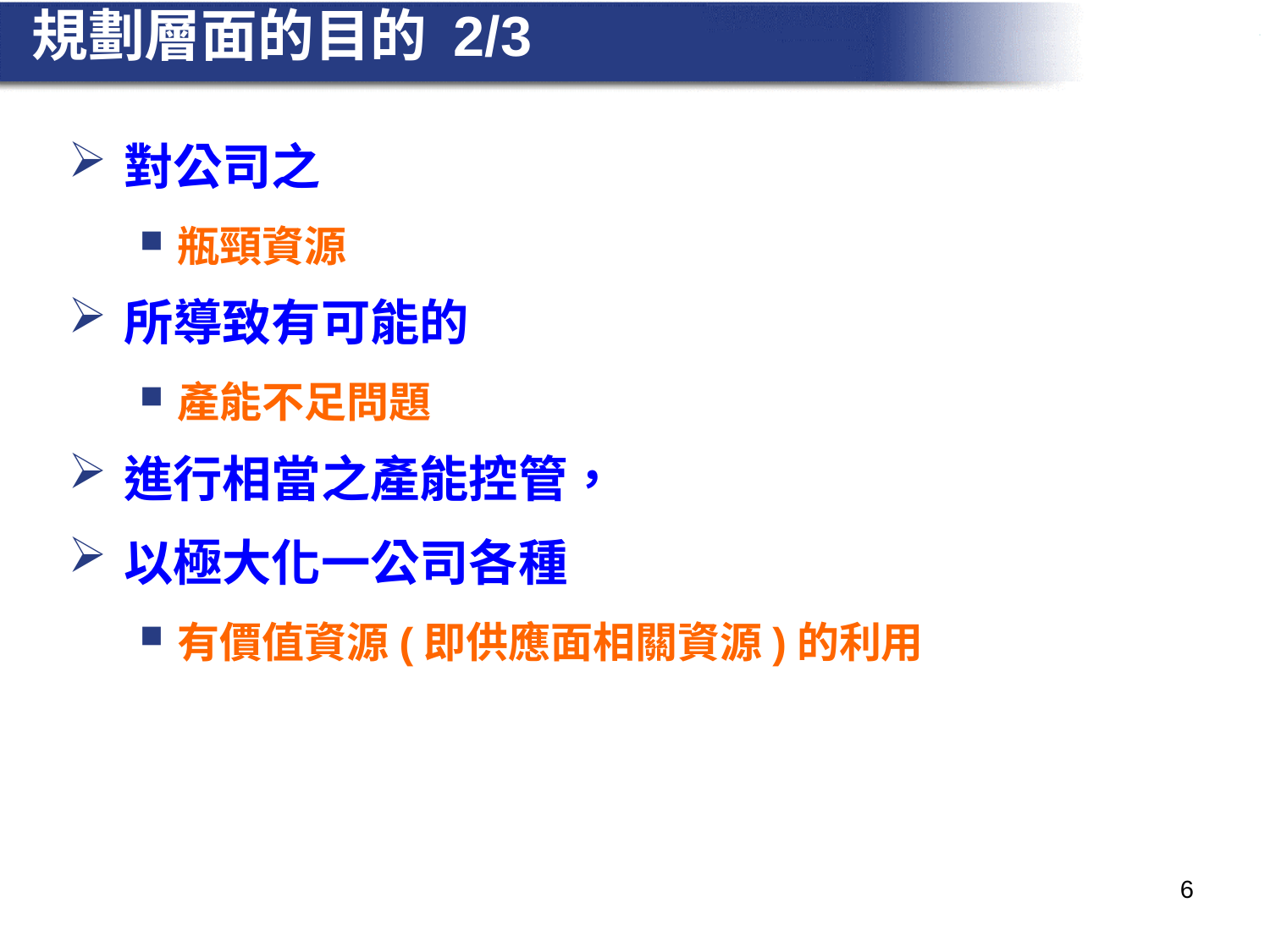

# 規劃層面的目的 2/3
對公司之
瓶頸資源
所導致有可能的
產能不足問題
進行相當之產能控管，
以極大化一公司各種
有價值資源(即供應面相關資源)的利用
6